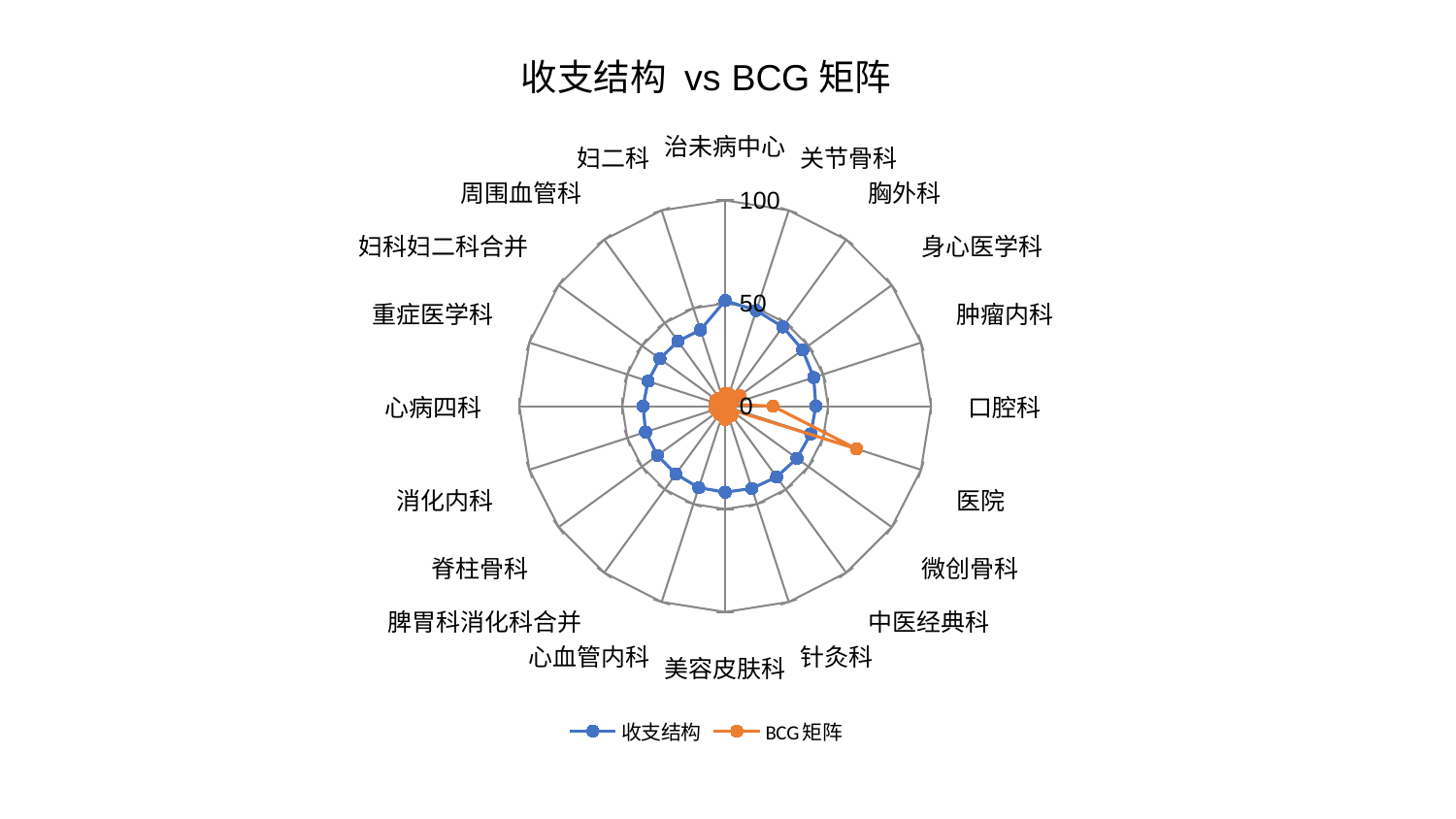

### Chart: 收支结构 vs BCG矩阵

| Category | 收支结构 | BCG矩阵 |
|---|---|---|
| 治未病中心 | 51.311366762523974 | 6.127646364289714 |
| 关节骨科 | 48.906790263278374 | 6.17677444079353 |
| 胸外科 | 47.63371159939549 | 2.146275171088203 |
| 身心医学科 | 46.52034463782929 | 8.715327355853098 |
| 肿瘤内科 | 45.200923717354605 | 3.022457777598918 |
| 口腔科 | 44.052628536907676 | 23.18640966380584 |
| 医院 | 43.68762524188362 | 67.06105423361295 |
| 微创骨科 | 43.11265094098896 | 2.2969442295703653 |
| 中医经典科 | 42.52236389024496 | 5.527868027107198 |
| 针灸科 | 42.03839989803016 | 4.382881847308832 |
| 美容皮肤科 | 41.77834987272324 | 6.546105628525593 |
| 心血管内科 | 41.63336353612852 | 3.5222430130320435 |
| 脾胃科消化科合并 | 40.77159323755222 | 4.880947743567406 |
| 脊柱骨科 | 40.70756443753786 | 4.597607735238085 |
| 消化内科 | 40.65274471184217 | 4.929861338722624 |
| 心病四科 | 39.89864131983746 | 2.6105075912099465 |
| 重症医学科 | 39.378311785400065 | 5.057626250538948 |
| 妇科妇二科合并 | 39.222311797048775 | 5.358438495871659 |
| 周围血管科 | 39.06039160320163 | 4.710300936931973 |
| 妇二科 | 38.98765992384107 | 3.801385476393216 |
30